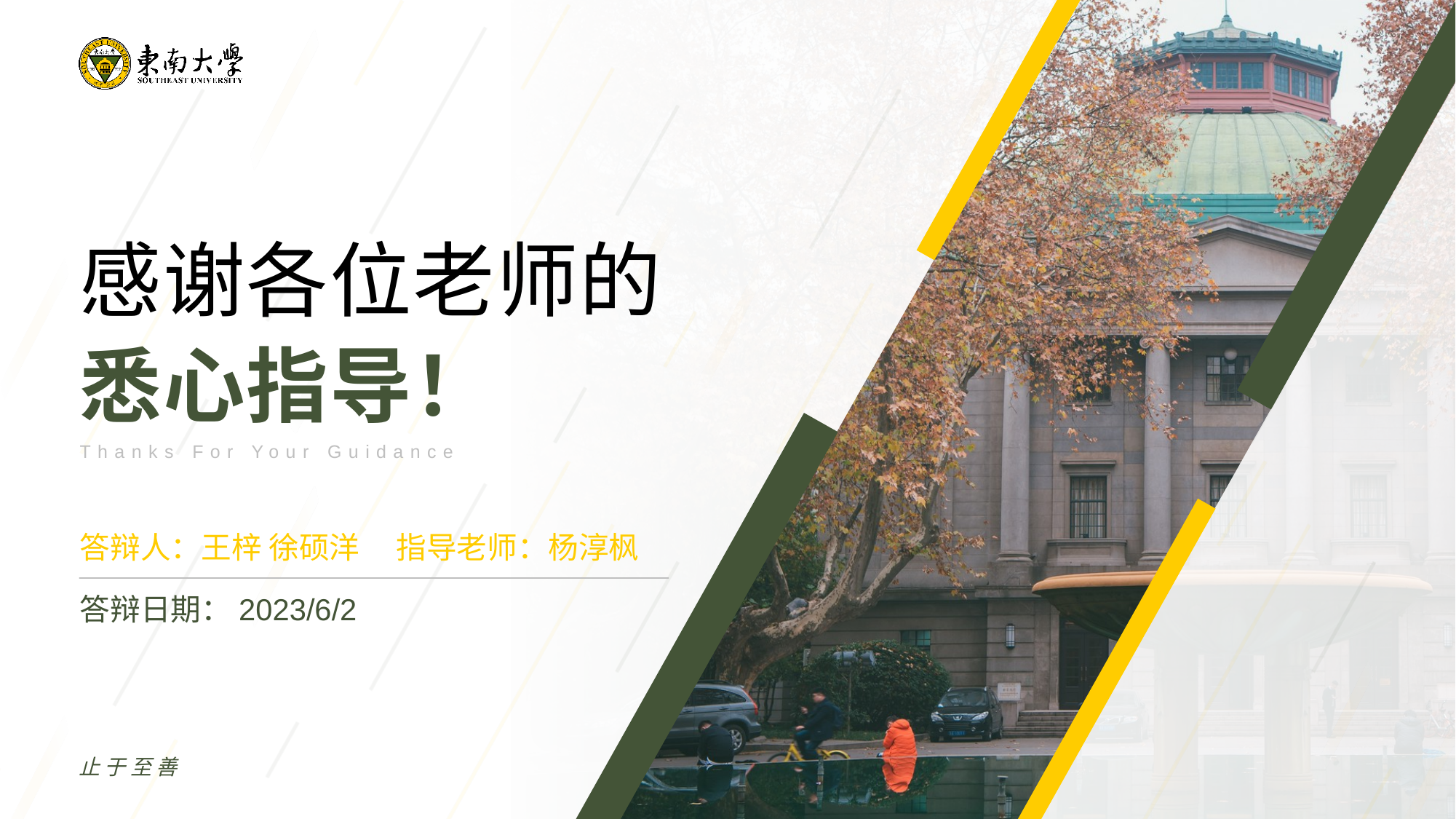

感谢各位老师的
悉心指导！
Thanks For Your Guidance
答辩人：王梓 徐硕洋
指导老师：杨淳枫
答辩日期：2023/6/2
止于至善